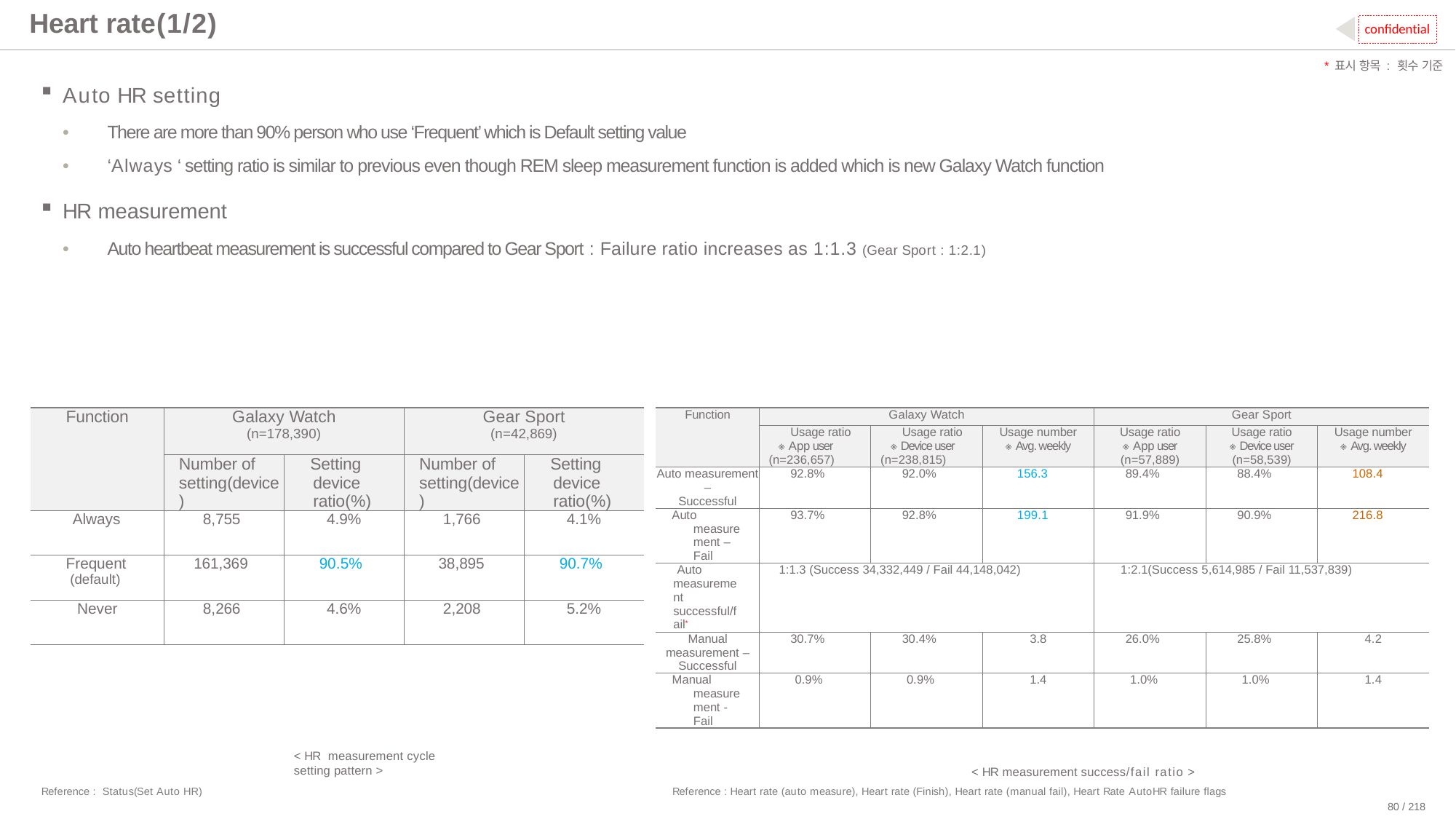

# Heart rate(1/2)

confidential
*표시 항목 : 횟수 기준

Auto HR setting

•	There are more than 90% person who use ‘Frequent’ which is Default setting value

•	‘Always ‘ setting ratio is similar to previous even though REM sleep measurement function is added which is new Galaxy Watch function

HR measurement

•	Auto heartbeat measurement is successful compared to Gear Sport : Failure ratio increases as 1:1.3 (Gear Sport : 1:2.1)
| Function | Galaxy Watch (n=178,390) |  | Gear Sport (n=42,869) |  |
| --- | --- | --- | --- | --- |
|  | Number of setting(device) | Setting device ratio(%) | Number of setting(device) | Setting device ratio(%) |
| Always | 8,755 | 4.9% | 1,766 | 4.1% |
| Frequent (default) | 161,369 | 90.5% | 38,895 | 90.7% |
| Never | 8,266 | 4.6% | 2,208 | 5.2% |
| Function | Galaxy Watch |  |  | Gear Sport |  |  |
| --- | --- | --- | --- | --- | --- | --- |
|  | Usage ratio ※ App user (n=236,657) | Usage ratio ※ Device user (n=238,815) | Usage number ※ Avg. weekly | Usage ratio ※ App user (n=57,889) | Usage ratio ※ Device user (n=58,539) | Usage number ※ Avg. weekly |
| Auto measurement – Successful | 92.8% | 92.0% | 156.3 | 89.4% | 88.4% | 108.4 |
| Auto measurement – Fail | 93.7% | 92.8% | 199.1 | 91.9% | 90.9% | 216.8 |
| Auto measurement successful/fail\* | 1:1.3 (Success 34,332,449 / Fail 44,148,042) |  |  | 1:2.1(Success 5,614,985 / Fail 11,537,839) |  |  |
| Manual measurement – Successful | 30.7% | 30.4% | 3.8 | 26.0% | 25.8% | 4.2 |
| Manual measurement - Fail | 0.9% | 0.9% | 1.4 | 1.0% | 1.0% | 1.4 |
< HR  measurement cycle setting pattern >
< HR measurement success/fail ratio >
Reference :  Status(Set Auto HR)
Reference : Heart rate (auto measure), Heart rate (Finish), Heart rate (manual fail), Heart Rate AutoHR failure flags
80 / 218